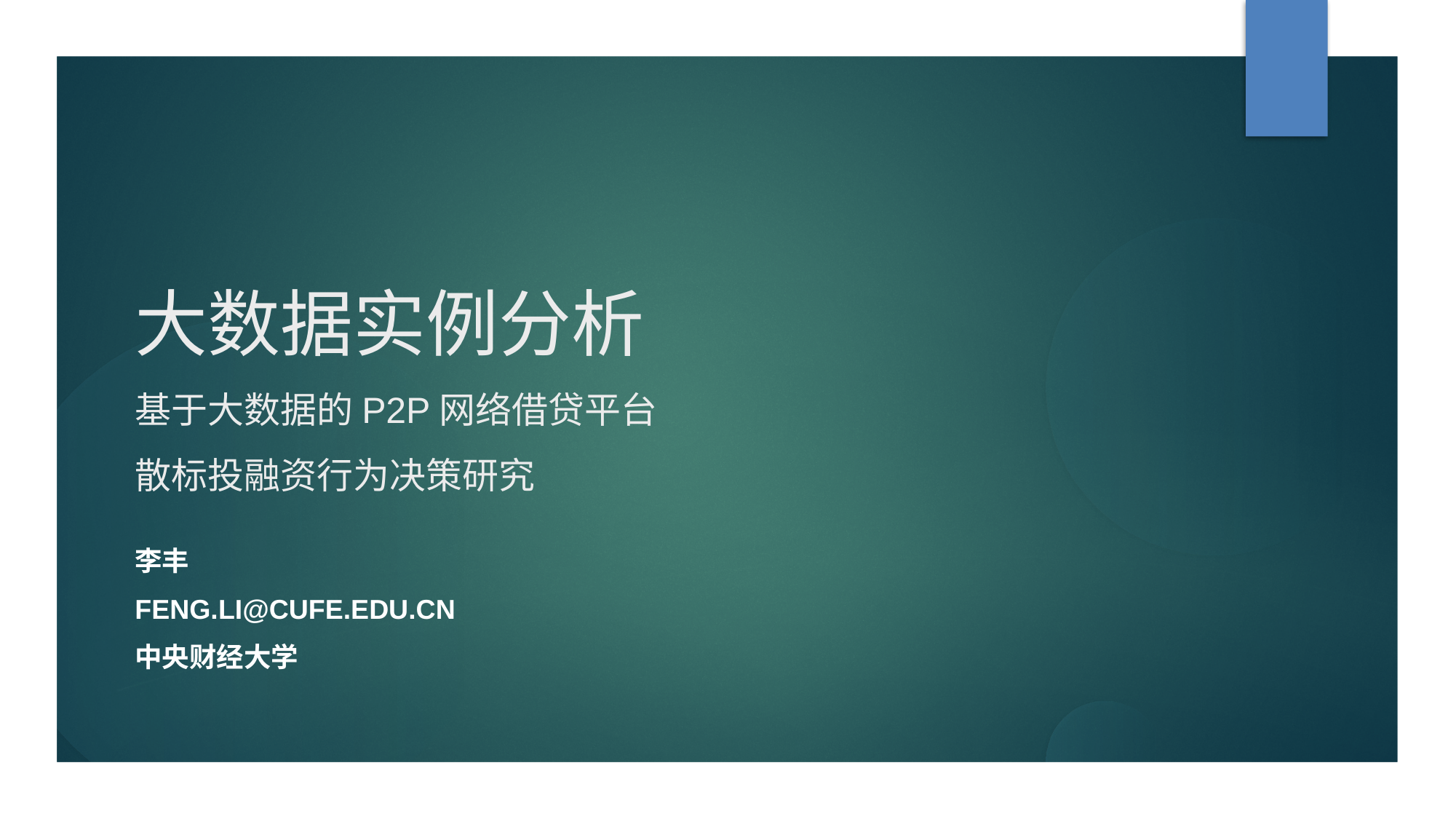

大数据实例分析
基于大数据的P2P网络借贷平台
散标投融资行为决策研究
李丰
Feng.li@cufe.edu.cn
中央财经大学